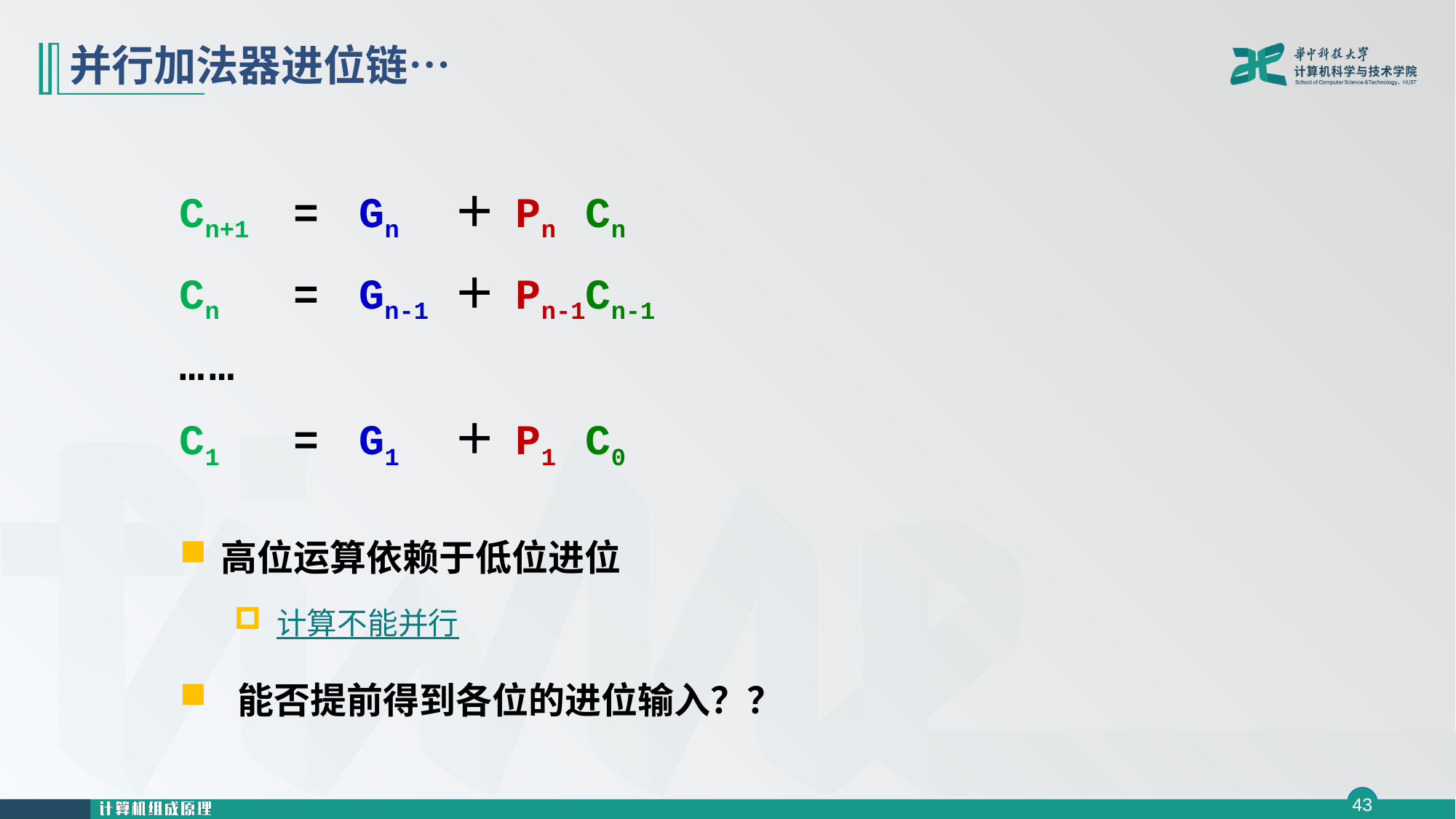

# 并行加法器进位链…
Cn+1   =  Gn   ＋ Pn  Cn
Cn     =  Gn-1 ＋ Pn-1Cn-1
……
C1     =  G1   ＋ P1  C0
高位运算依赖于低位进位
计算不能并行
 能否提前得到各位的进位输入？？